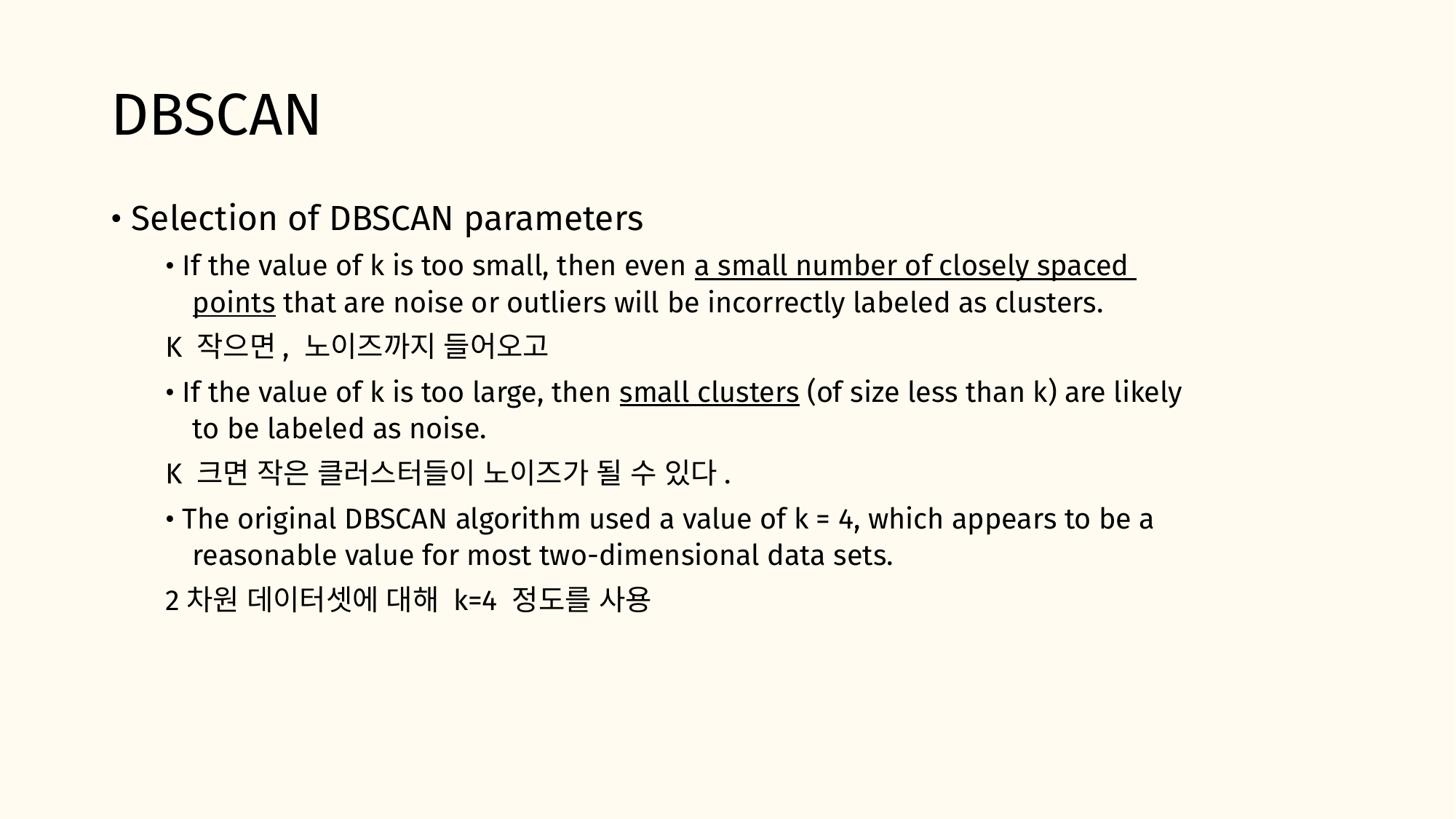

# DBSCAN
• Selection of DBSCAN parameters
• If the value of k is too small, then even a small number of closely spaced  points that are noise or outliers will be incorrectly labeled as clusters.
K 작으면, 노이즈까지 들어오고
• If the value of k is too large, then small clusters (of size less than k) are likely  to be labeled as noise.
K 크면 작은 클러스터들이 노이즈가 될 수 있다.
• The original DBSCAN algorithm used a value of k = 4, which appears to be a  reasonable value for most two-dimensional data sets.
2차원 데이터셋에 대해 k=4 정도를 사용